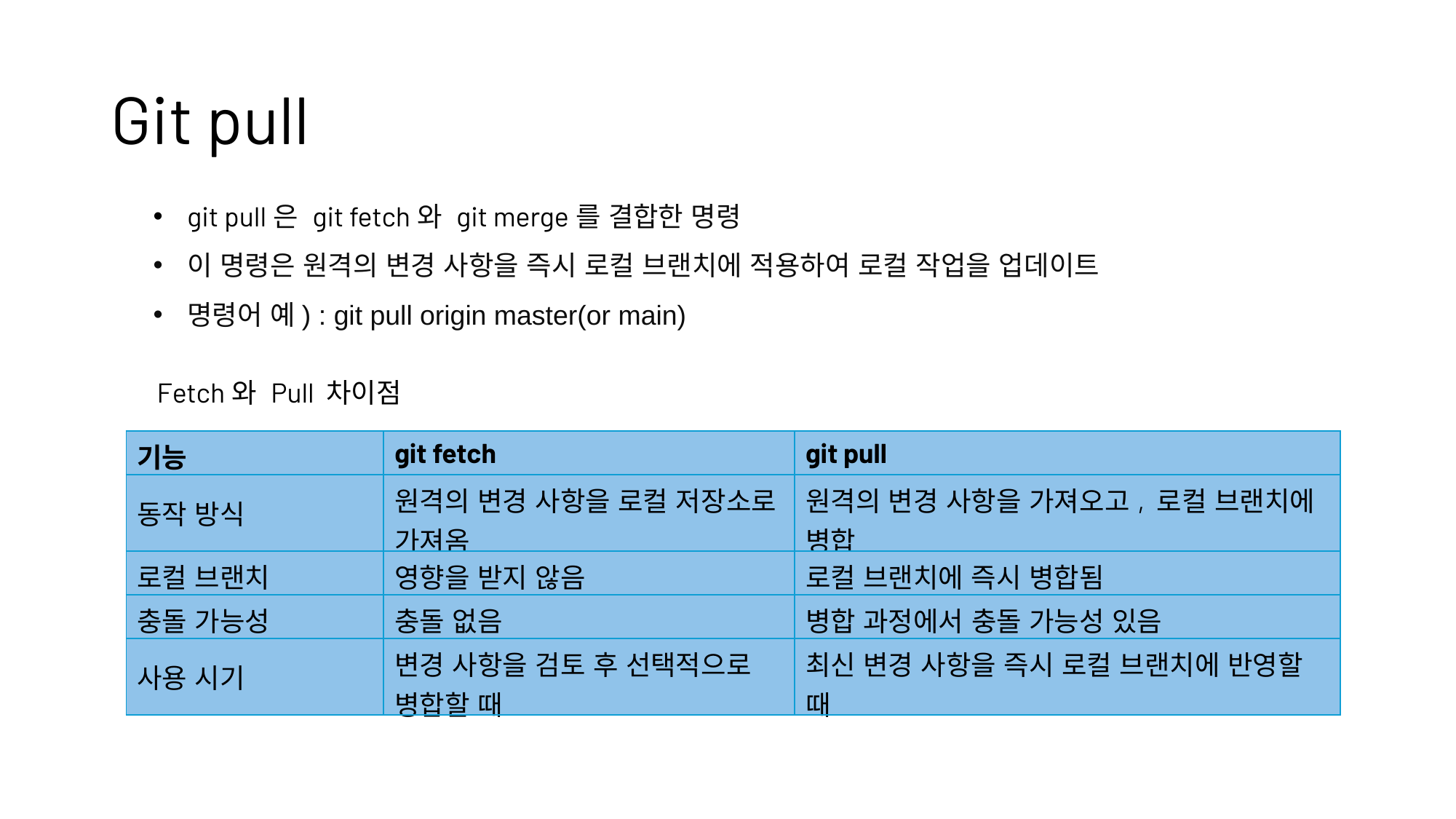

# Git pull
git pull은 git fetch와 git merge를 결합한 명령
이 명령은 원격의 변경 사항을 즉시 로컬 브랜치에 적용하여 로컬 작업을 업데이트
명령어 예) : git pull origin master(or main)
Fetch와 Pull 차이점
| 기능 | git fetch | git pull |
| --- | --- | --- |
| 동작 방식 | 원격의 변경 사항을 로컬 저장소로 가져옴 | 원격의 변경 사항을 가져오고, 로컬 브랜치에 병합 |
| 로컬 브랜치 | 영향을 받지 않음 | 로컬 브랜치에 즉시 병합됨 |
| 충돌 가능성 | 충돌 없음 | 병합 과정에서 충돌 가능성 있음 |
| 사용 시기 | 변경 사항을 검토 후 선택적으로 병합할 때 | 최신 변경 사항을 즉시 로컬 브랜치에 반영할 때 |